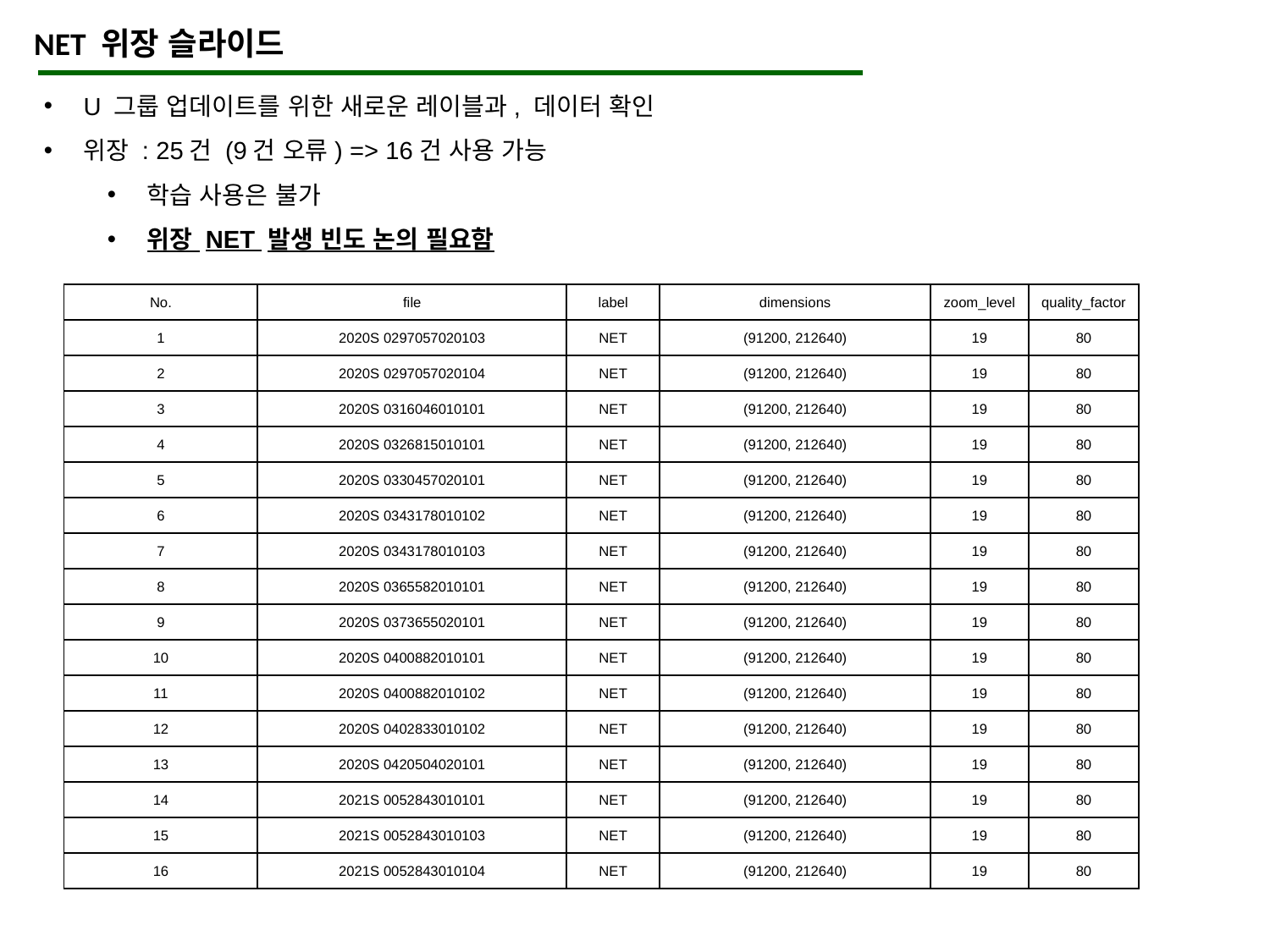

NET 위장 슬라이드
U 그룹 업데이트를 위한 새로운 레이블과, 데이터 확인
위장 : 25건 (9건 오류) => 16건 사용 가능
학습 사용은 불가
위장 NET 발생 빈도 논의 필요함
| No. | file | label | dimensions | zoom\_level | quality\_factor |
| --- | --- | --- | --- | --- | --- |
| 1 | 2020S 0297057020103 | NET | (91200, 212640) | 19 | 80 |
| 2 | 2020S 0297057020104 | NET | (91200, 212640) | 19 | 80 |
| 3 | 2020S 0316046010101 | NET | (91200, 212640) | 19 | 80 |
| 4 | 2020S 0326815010101 | NET | (91200, 212640) | 19 | 80 |
| 5 | 2020S 0330457020101 | NET | (91200, 212640) | 19 | 80 |
| 6 | 2020S 0343178010102 | NET | (91200, 212640) | 19 | 80 |
| 7 | 2020S 0343178010103 | NET | (91200, 212640) | 19 | 80 |
| 8 | 2020S 0365582010101 | NET | (91200, 212640) | 19 | 80 |
| 9 | 2020S 0373655020101 | NET | (91200, 212640) | 19 | 80 |
| 10 | 2020S 0400882010101 | NET | (91200, 212640) | 19 | 80 |
| 11 | 2020S 0400882010102 | NET | (91200, 212640) | 19 | 80 |
| 12 | 2020S 0402833010102 | NET | (91200, 212640) | 19 | 80 |
| 13 | 2020S 0420504020101 | NET | (91200, 212640) | 19 | 80 |
| 14 | 2021S 0052843010101 | NET | (91200, 212640) | 19 | 80 |
| 15 | 2021S 0052843010103 | NET | (91200, 212640) | 19 | 80 |
| 16 | 2021S 0052843010104 | NET | (91200, 212640) | 19 | 80 |